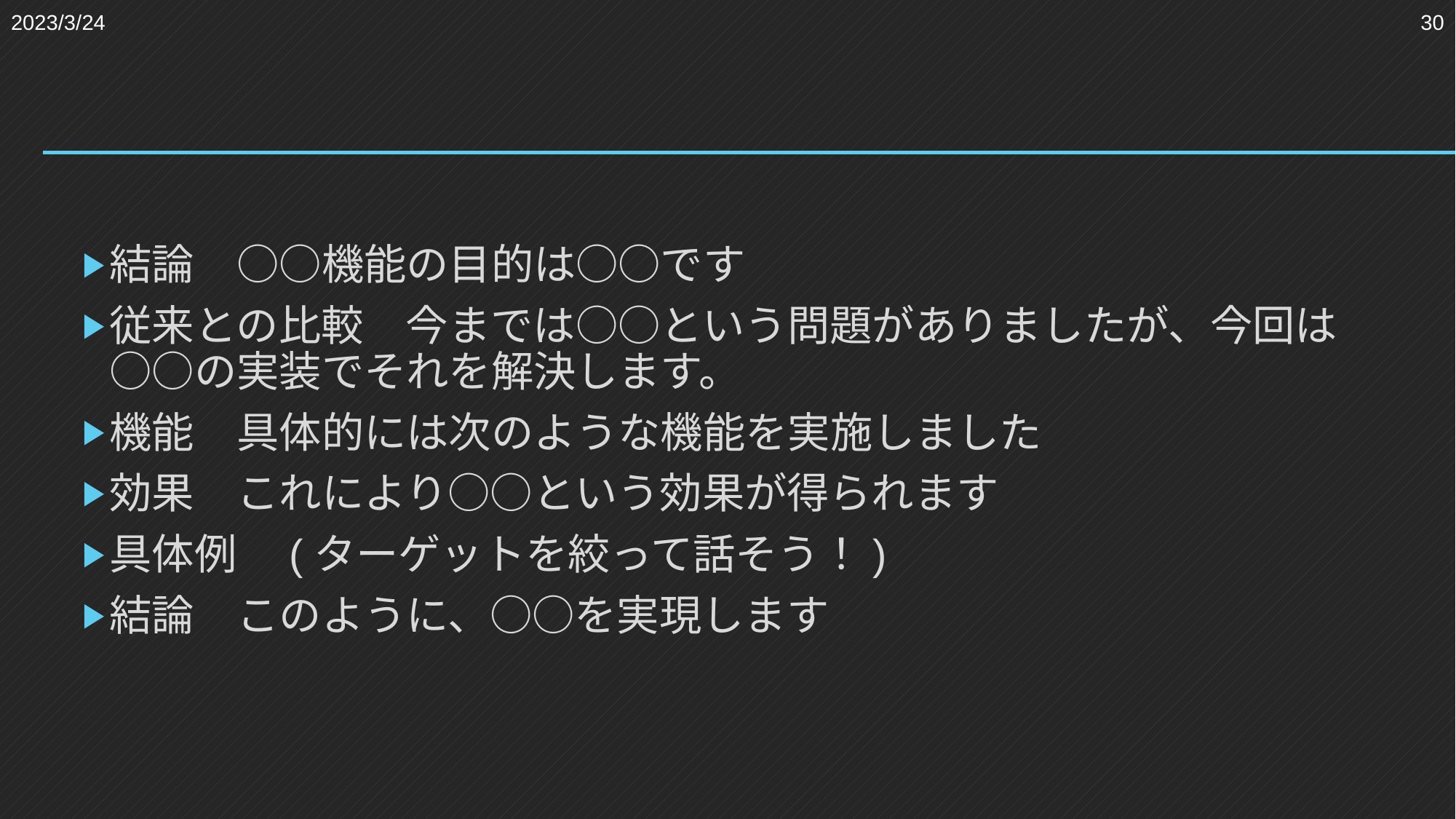

2023/3/24
30
#

結論　○○機能の目的は○○です
従来との比較　今までは○○という問題がありましたが、今回は○○の実装でそれを解決します。
機能　具体的には次のような機能を実施しました
効果　これにより○○という効果が得られます
具体例　(ターゲットを絞って話そう！)
結論　このように、○○を実現します